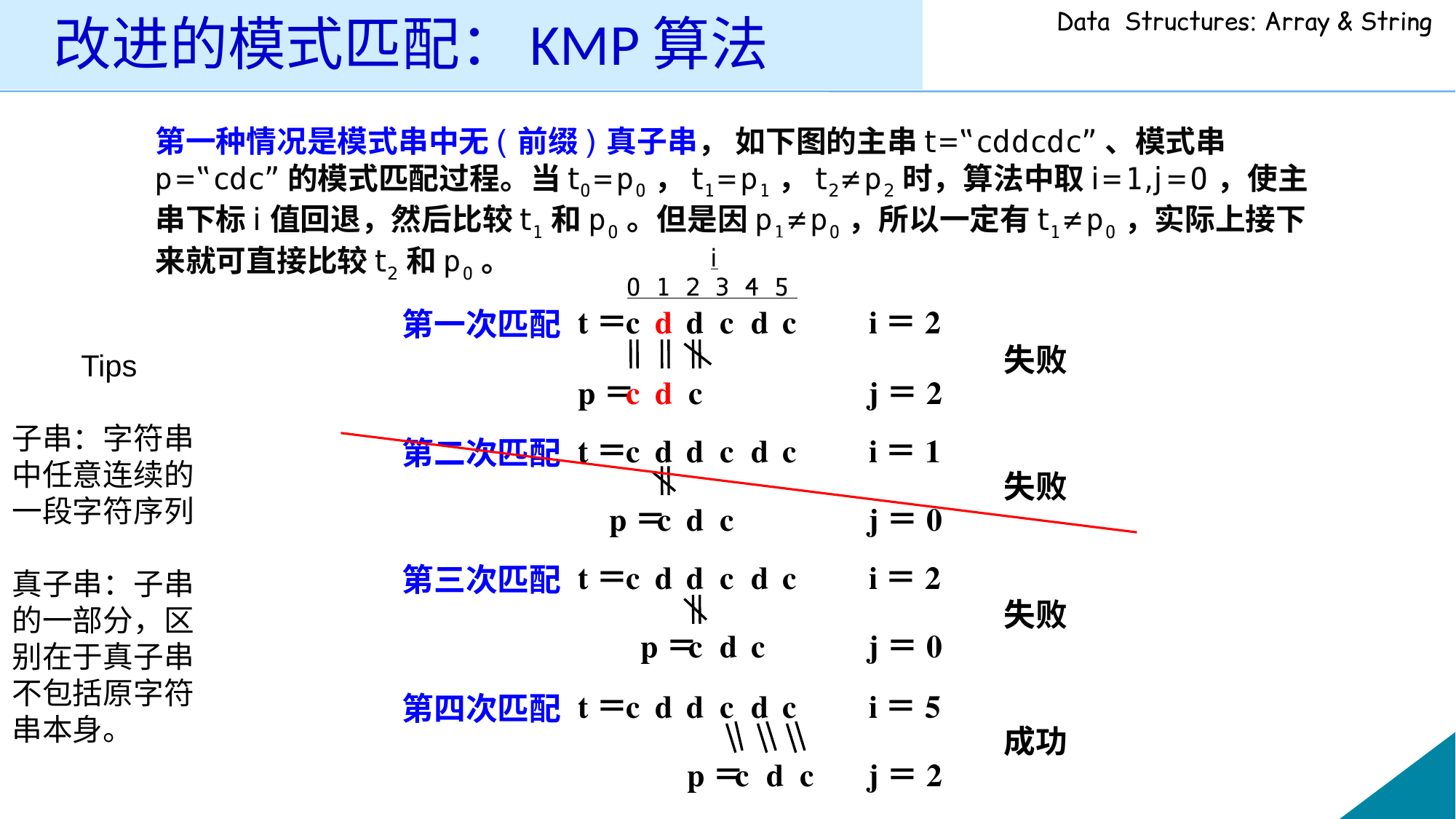

# 改进的模式匹配：KMP算法
第一种情况是模式串中无(前缀)真子串， 如下图的主串t=“cddcdc”、模式串p=“cdc”的模式匹配过程。当t0=p0，t1=p1，t2≠p2时，算法中取i=1,j=0，使主串下标i值回退，然后比较t1和p0。但是因p1≠p0，所以一定有t1≠p0，实际上接下来就可直接比较t2和p0。
i
0  1  2  3  4  5
t＝
c
d
d
c
d
c
i＝2
第一次匹配

失败

p＝
c
d
c
j＝2
t＝
c
d
d
c
d
c
i＝1
第二次匹配

失败

p＝
c
d
c
j＝0
t＝
c
d
d
c
d
c
i＝2
第三次匹配

失败

p＝
c
d
c
j＝0
t＝
c
d
d
c
d
c
i＝5
第四次匹配

成功

p＝
c
d
c
j＝2
Tips

子串：字符串中任意连续的一段字符序列

真子串：子串的一部分，区别在于真子串不包括原字符串本身。